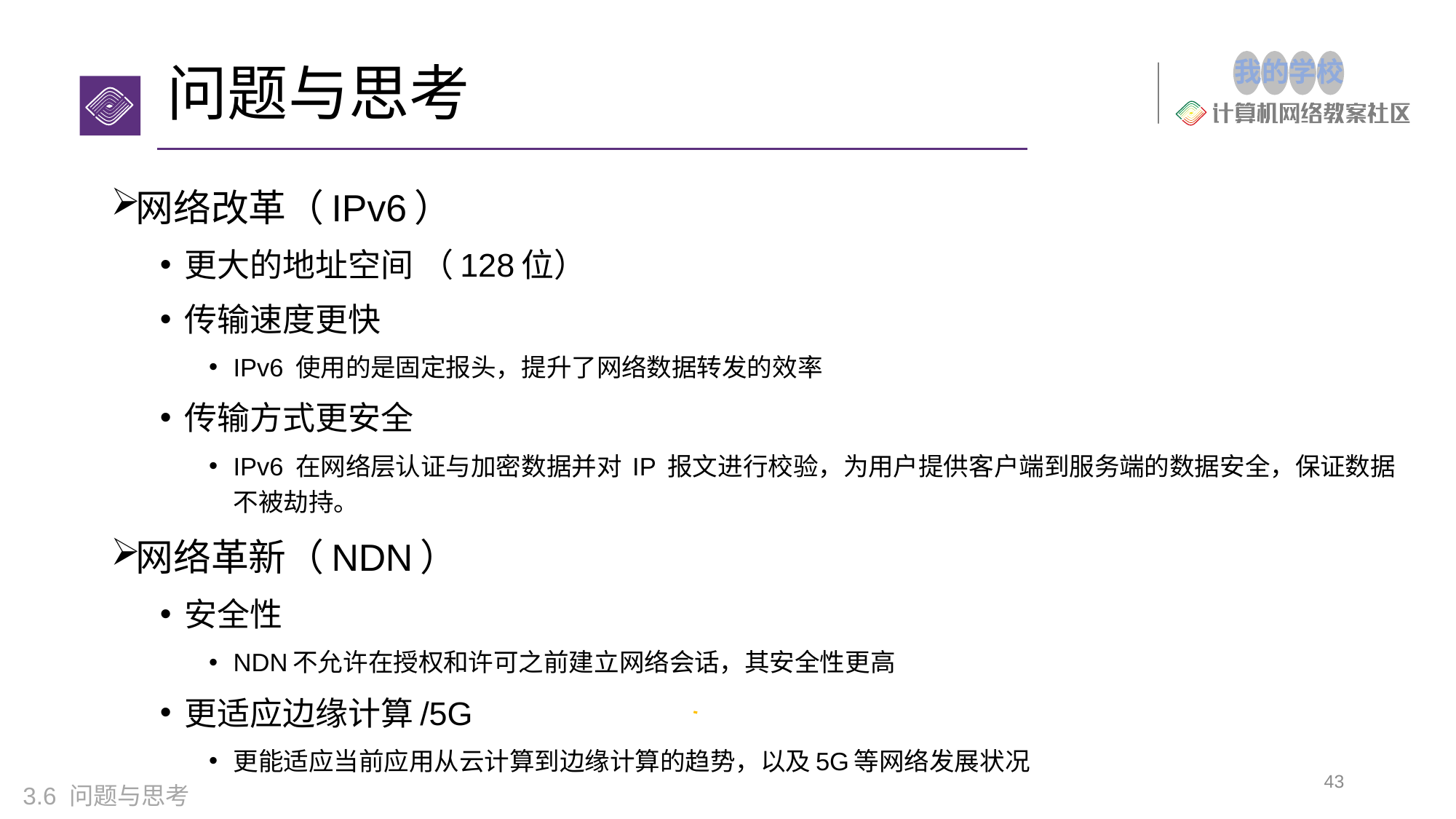

# 问题与思考
网络改革（IPv6）
更大的地址空间 （128位）
传输速度更快
IPv6 使用的是固定报头，提升了网络数据转发的效率
传输方式更安全
IPv6 在网络层认证与加密数据并对 IP 报文进行校验，为用户提供客户端到服务端的数据安全，保证数据不被劫持。
网络革新（NDN）
安全性
NDN不允许在授权和许可之前建立网络会话，其安全性更高
更适应边缘计算/5G
更能适应当前应用从云计算到边缘计算的趋势，以及5G等网络发展状况

43
3.6 问题与思考